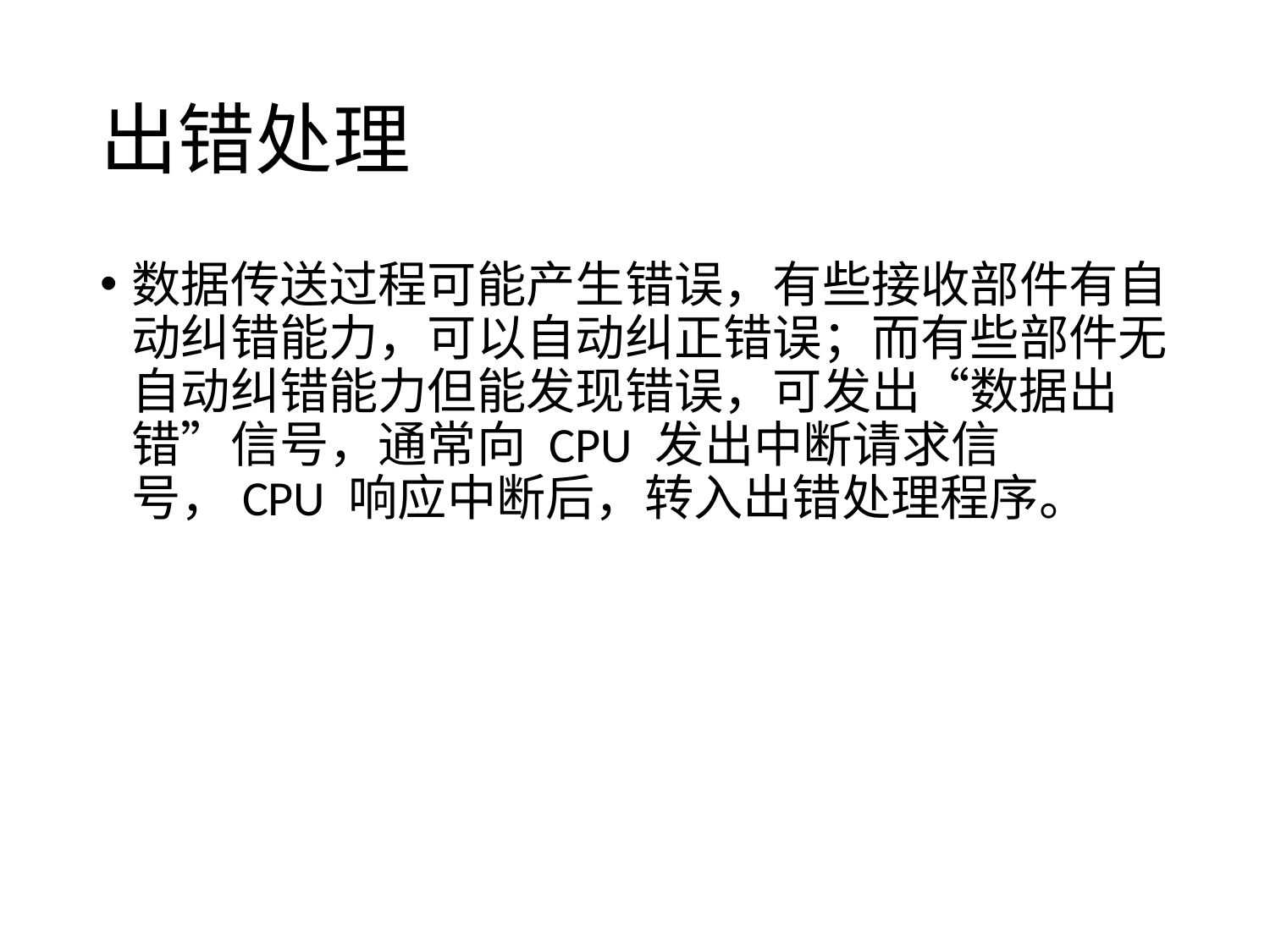

# 出错处理
数据传送过程可能产生错误，有些接收部件有自动纠错能力，可以自动纠正错误；而有些部件无自动纠错能力但能发现错误，可发出“数据出错”信号，通常向 CPU 发出中断请求信号，CPU 响应中断后，转入出错处理程序。